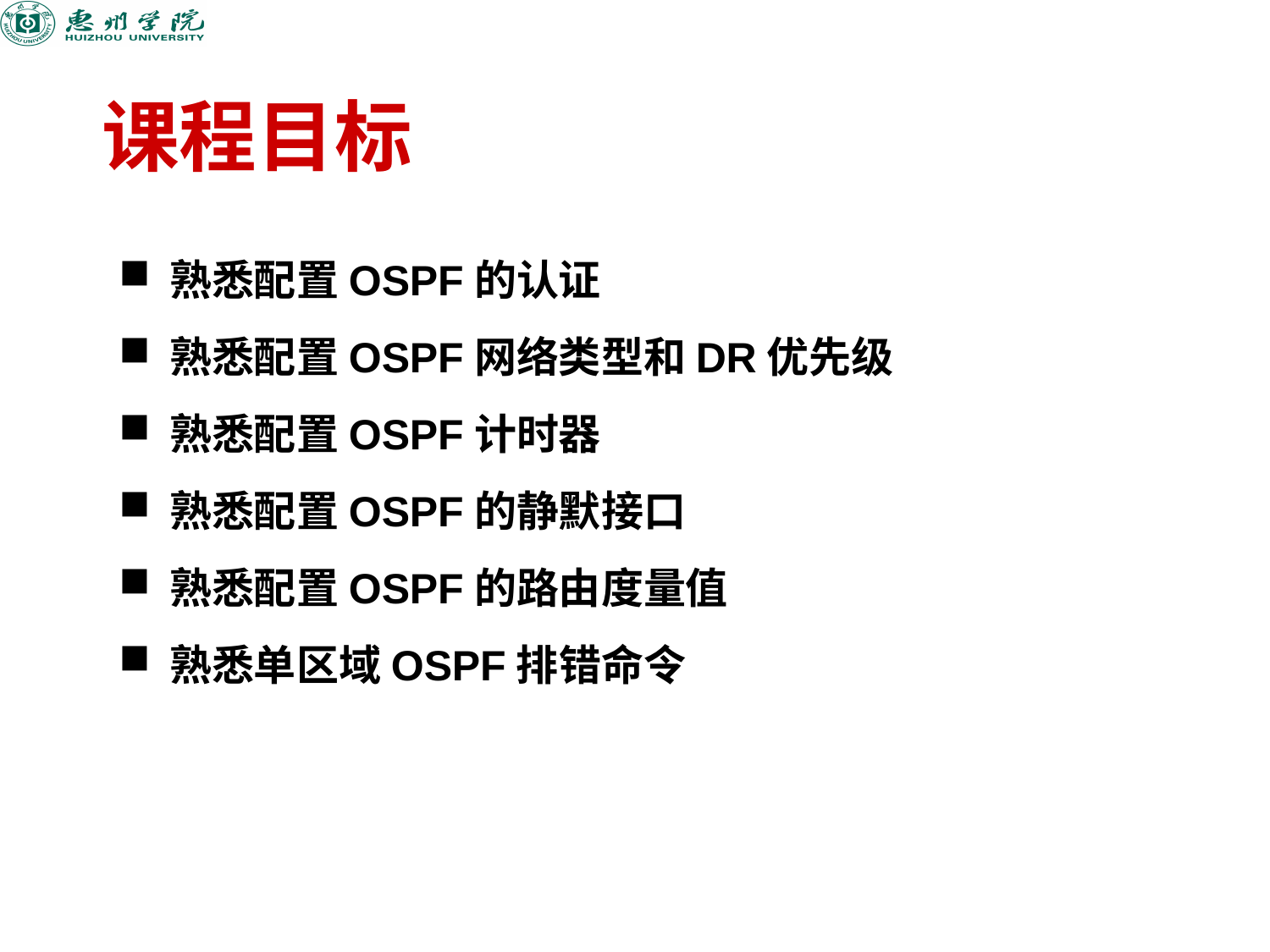

课程目标
熟悉配置OSPF的认证
熟悉配置OSPF网络类型和DR优先级
熟悉配置OSPF计时器
熟悉配置OSPF的静默接口
熟悉配置OSPF的路由度量值
熟悉单区域OSPF排错命令